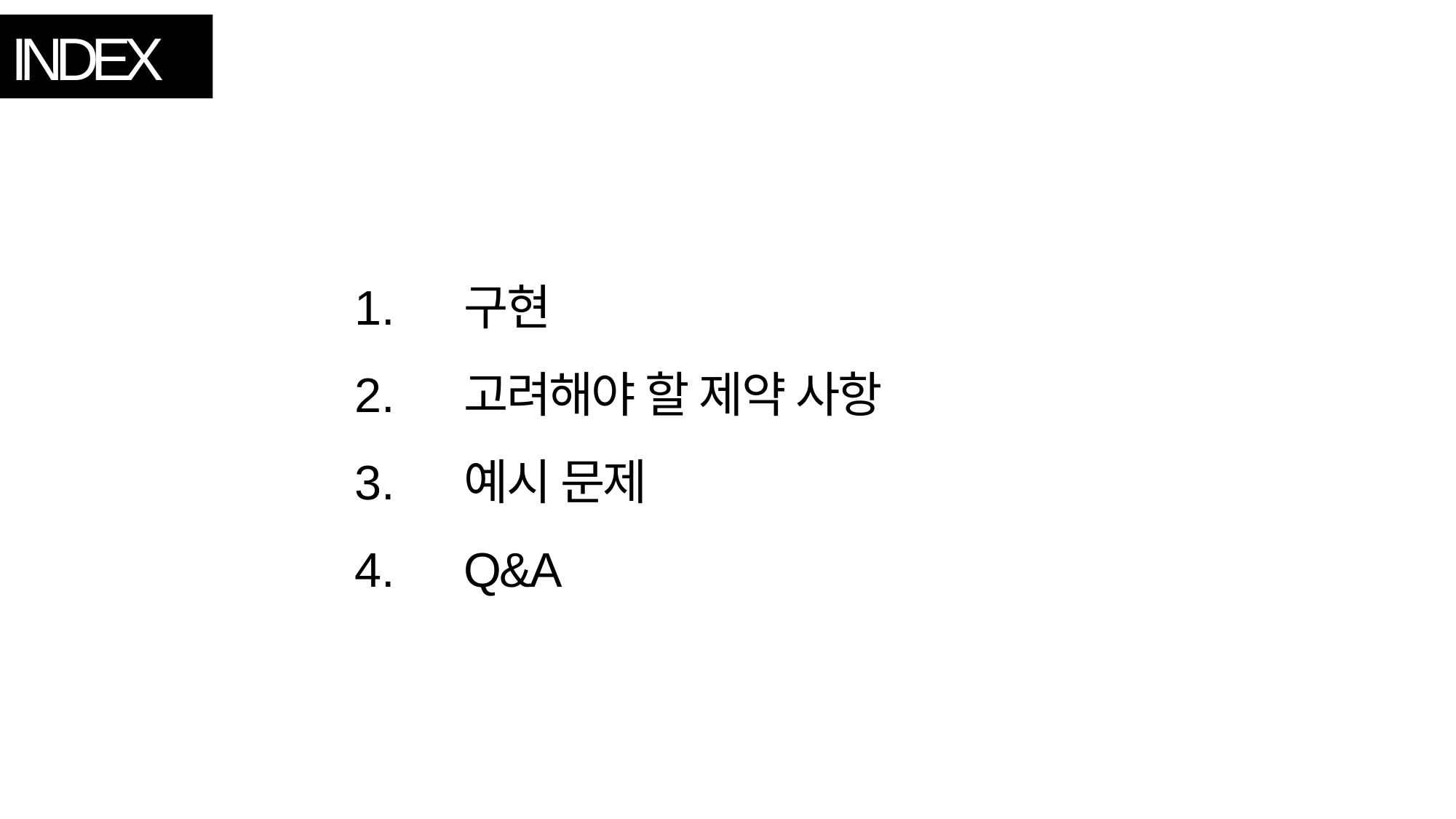

# INDEX
구현
고려해야 할 제약 사항
예시 문제
Q&A